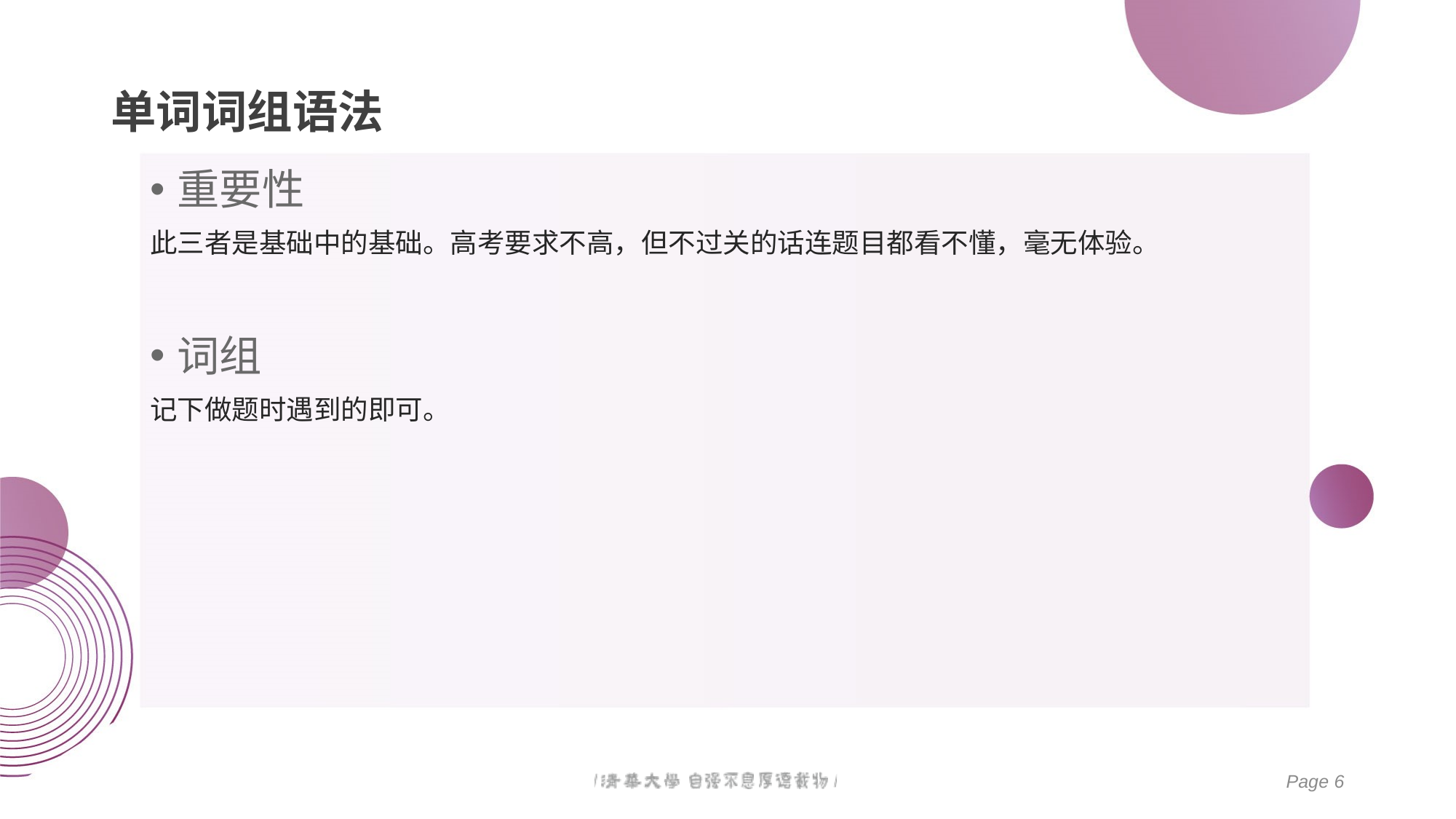

# 单词词组语法
重要性
此三者是基础中的基础。高考要求不高，但不过关的话连题目都看不懂，毫无体验。

词组
记下做题时遇到的即可。

Page 6